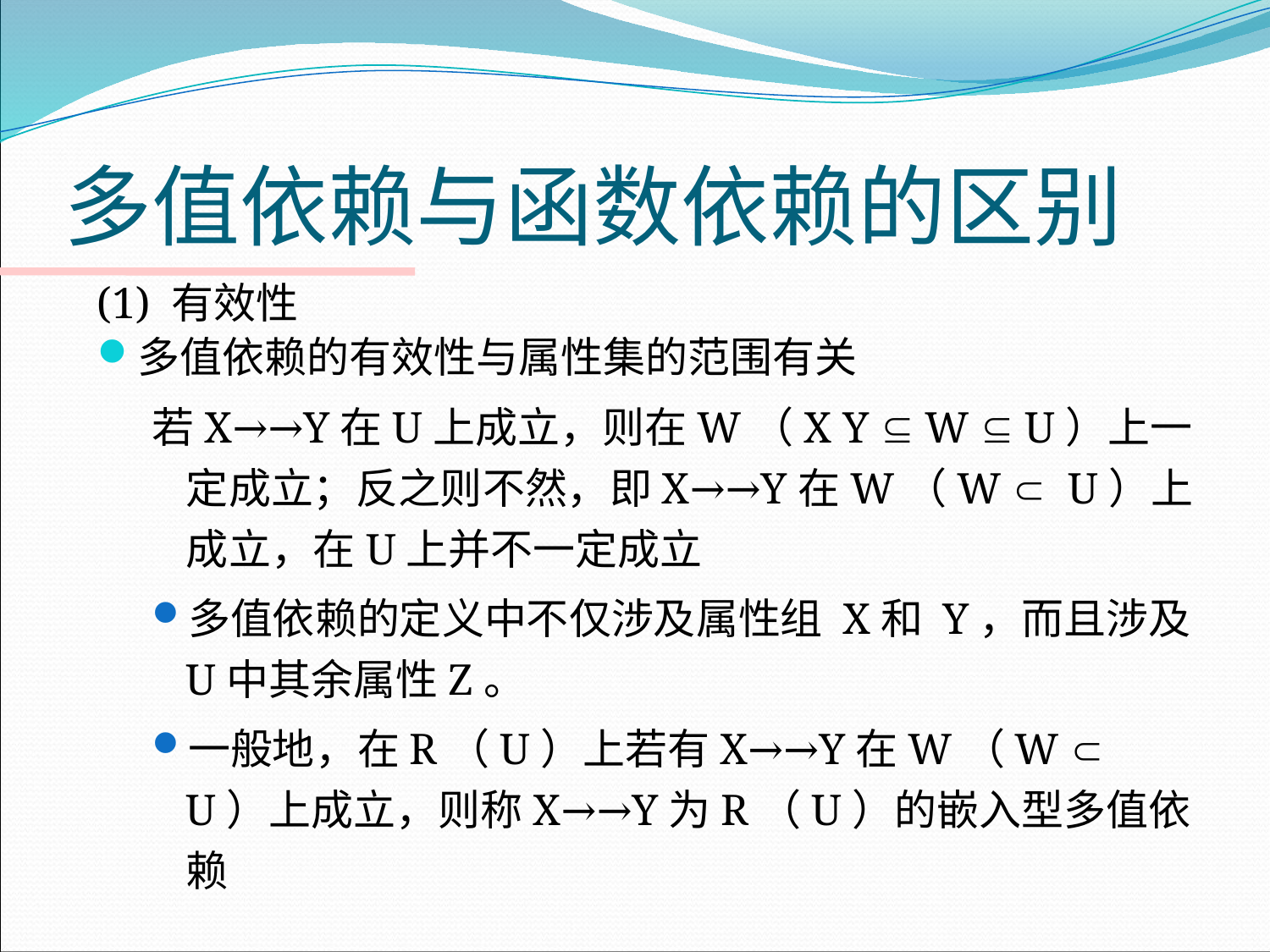

# 多值依赖与函数依赖的区别
(1) 有效性
多值依赖的有效性与属性集的范围有关
若X→→Y在U上成立，则在W（X Y ⊆ W ⊆ U）上一定成立；反之则不然，即X→→Y在W（W ⊂  U）上成立，在U上并不一定成立
多值依赖的定义中不仅涉及属性组 X和 Y，而且涉及U中其余属性Z。
一般地，在R（U）上若有X→→Y在W（W ⊂  U）上成立，则称X→→Y为R（U）的嵌入型多值依赖

580